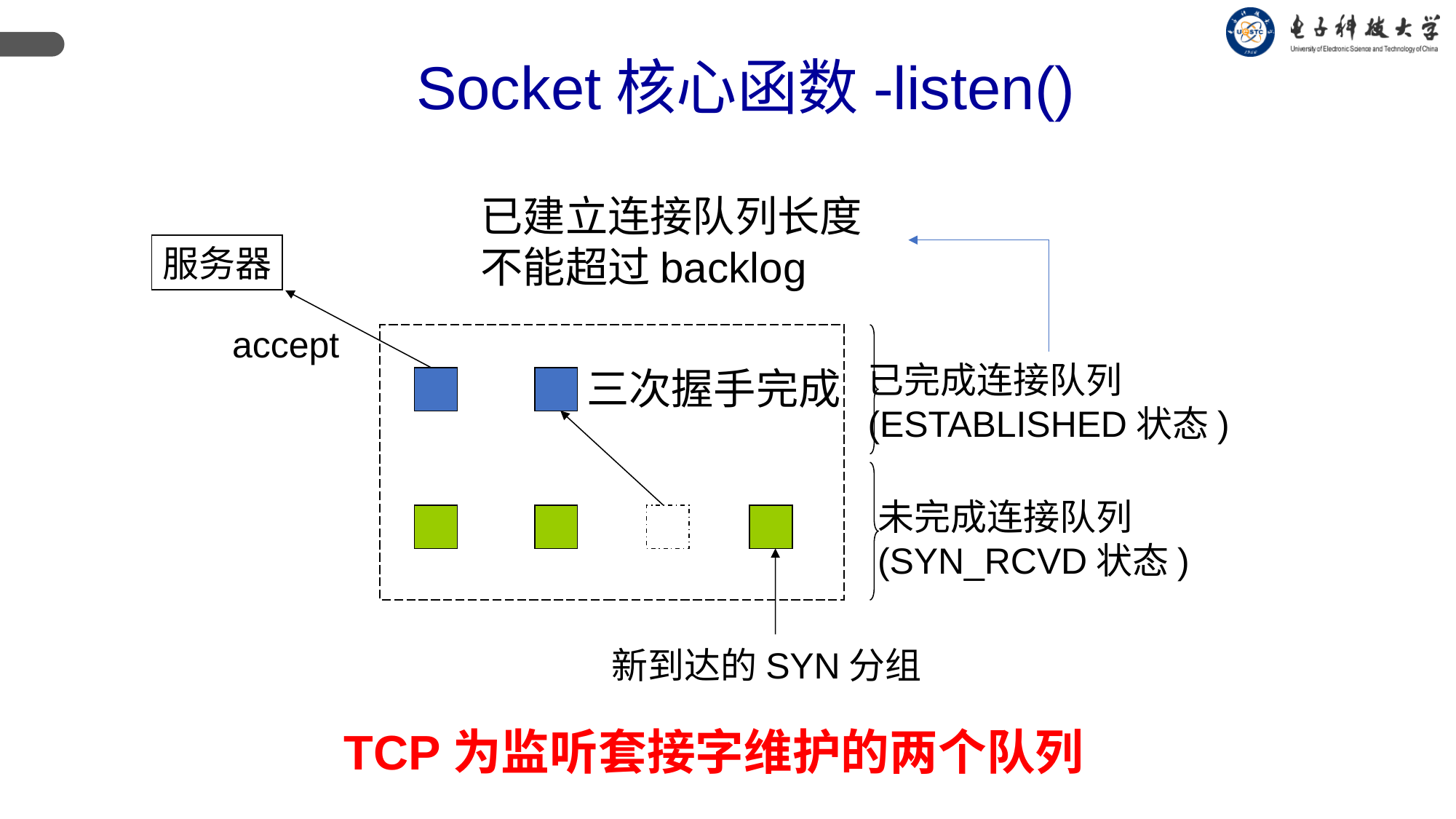

Socket核心函数-listen()
已建立连接队列长度不能超过backlog
服务器

accept

已完成连接队列
(ESTABLISHED状态)
三次握手完成

未完成连接队列
(SYN_RCVD状态)

新到达的SYN分组
TCP为监听套接字维护的两个队列